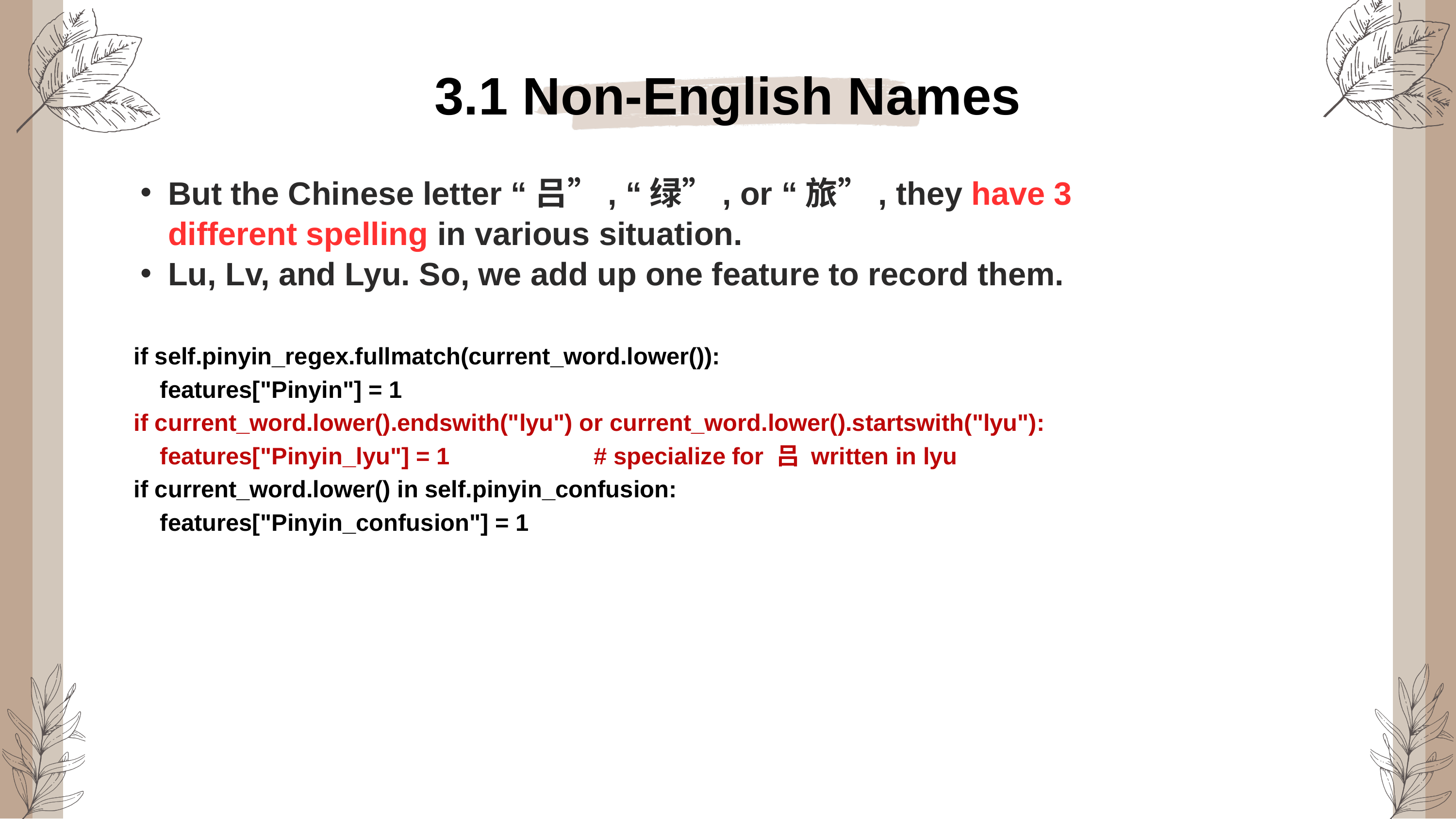

3.1 Non-English Names

But the Chinese letter “吕”, “绿”, or “旅”, they have 3 different spelling in various situation.
Lu, Lv, and Lyu. So, we add up one feature to record them.
if self.pinyin_regex.fullmatch(current_word.lower()):
    features["Pinyin"] = 1
if current_word.lower().endswith("lyu") or current_word.lower().startswith("lyu"):
    features["Pinyin_lyu"] = 1                      # specialize for 吕 written in lyu
if current_word.lower() in self.pinyin_confusion:
    features["Pinyin_confusion"] = 1